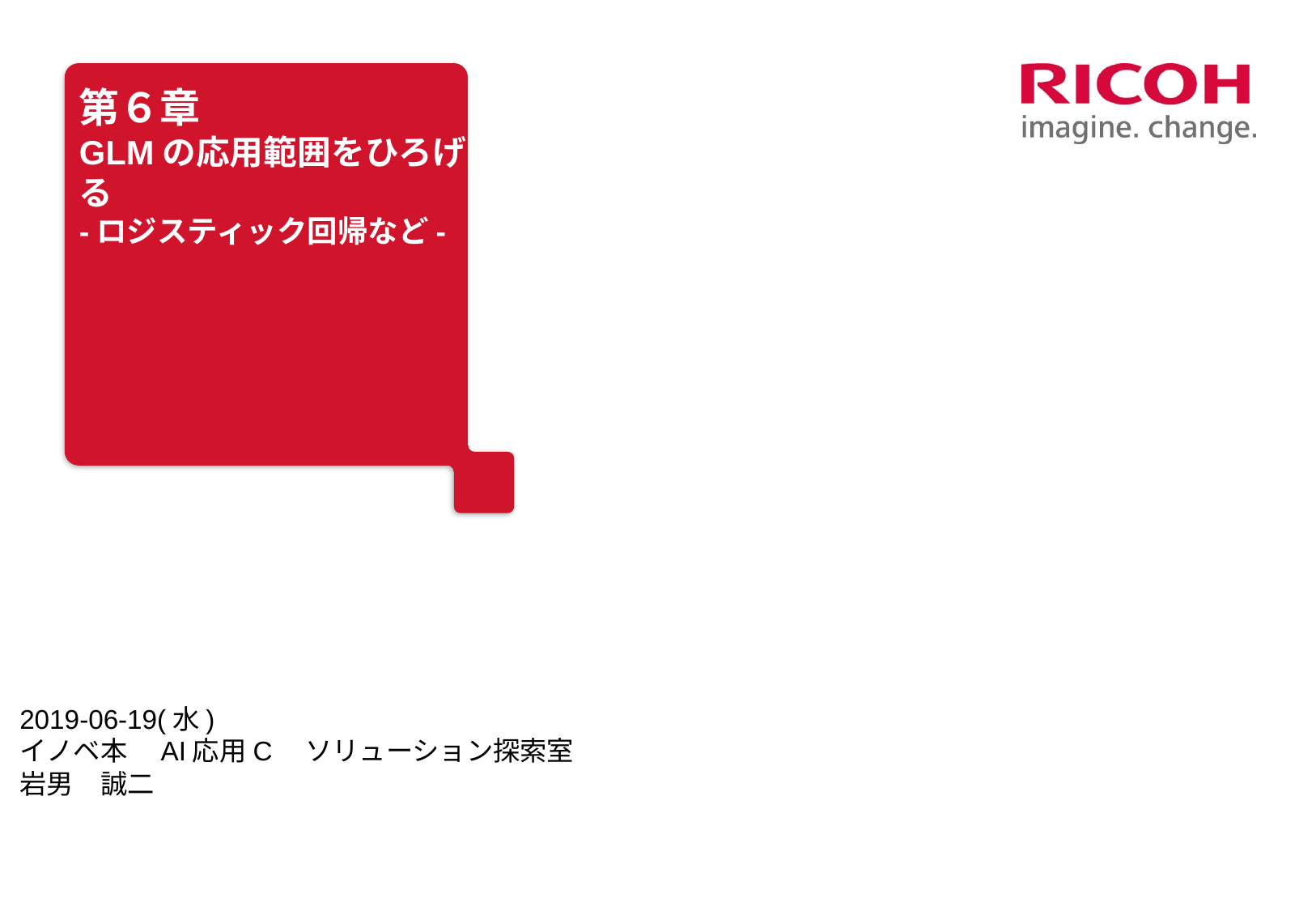

# 第６章 GLMの応用範囲をひろげる -ロジスティック回帰など-
2019-06-19(水)
イノベ本　AI応用C　ソリューション探索室
岩男　誠二